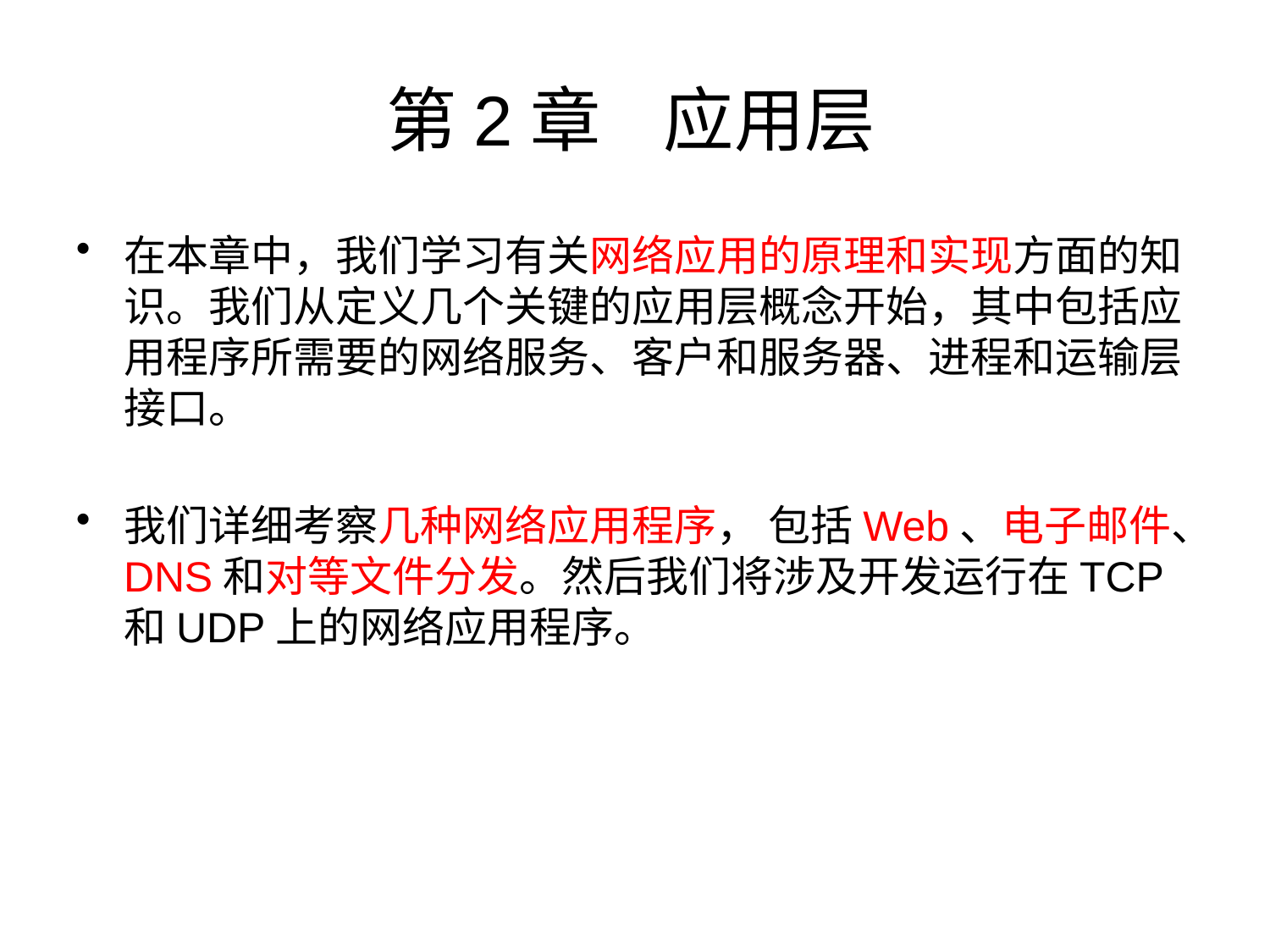

# 第2章    应用层
在本章中，我们学习有关网络应用的原理和实现方面的知识。我们从定义几个关键的应用层概念开始，其中包括应用程序所需要的网络服务、客户和服务器、进程和运输层接口。

我们详细考察几种网络应用程序， 包括Web、电子邮件、DNS和对等文件分发。然后我们将涉及开发运行在TCP和UDP上的网络应用程序。